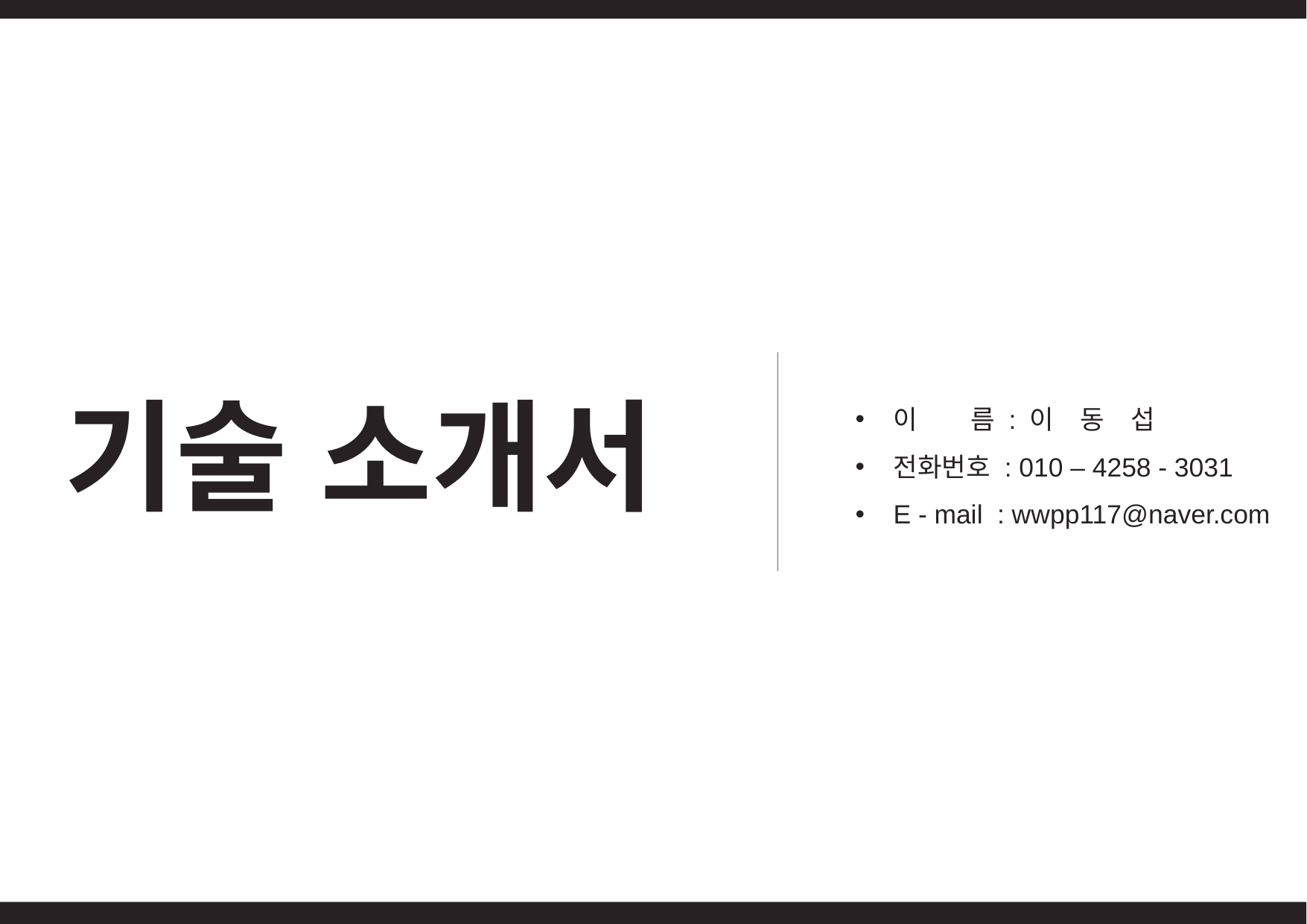

기술 소개서
이　　름 : 이　동　섭
전화번호 : 010 – 4258 - 3031
E - mail  : wwpp117@naver.com